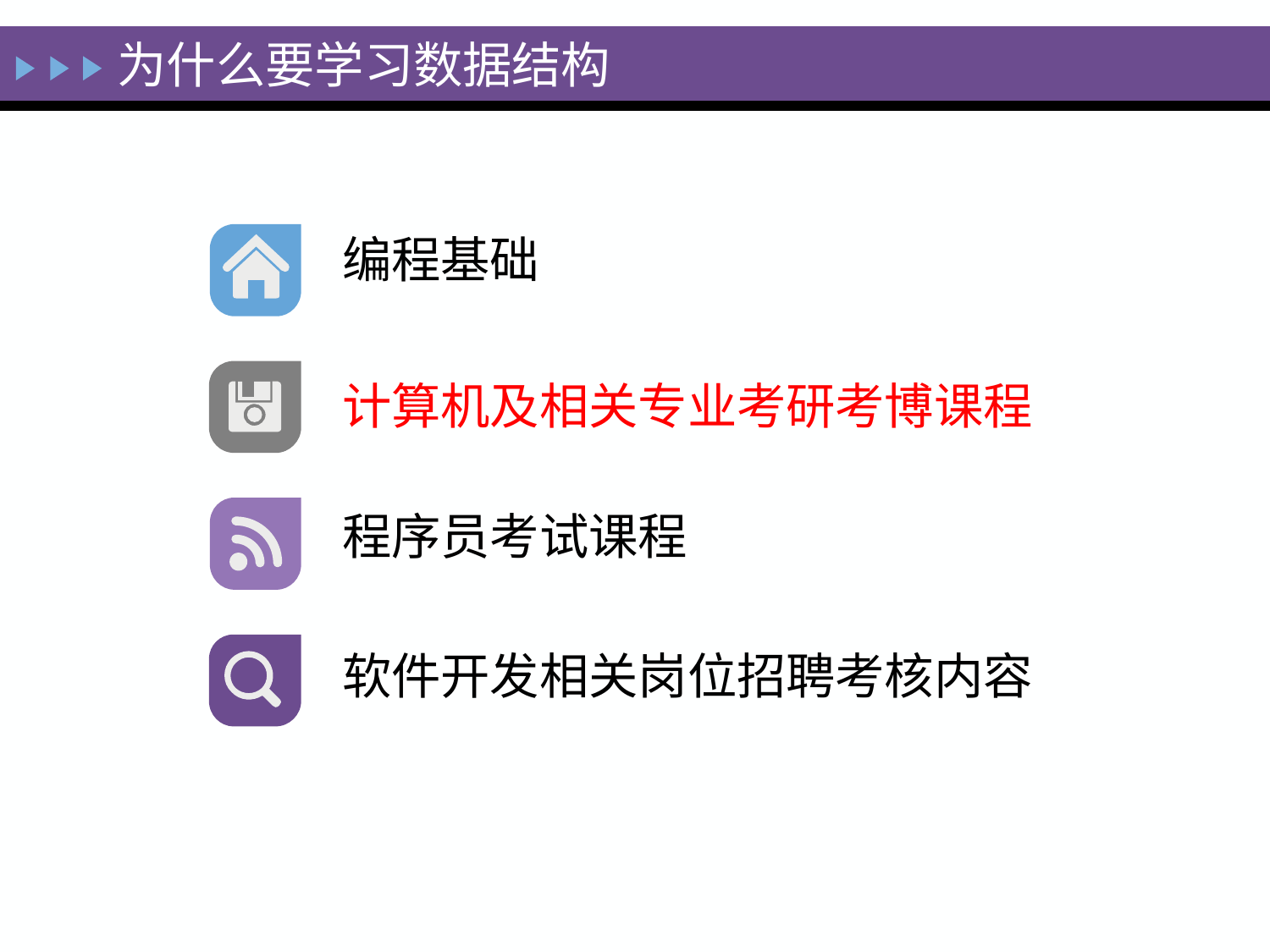

为什么要学习数据结构
编程基础

计算机及相关专业考研考博课程

程序员考试课程

软件开发相关岗位招聘考核内容